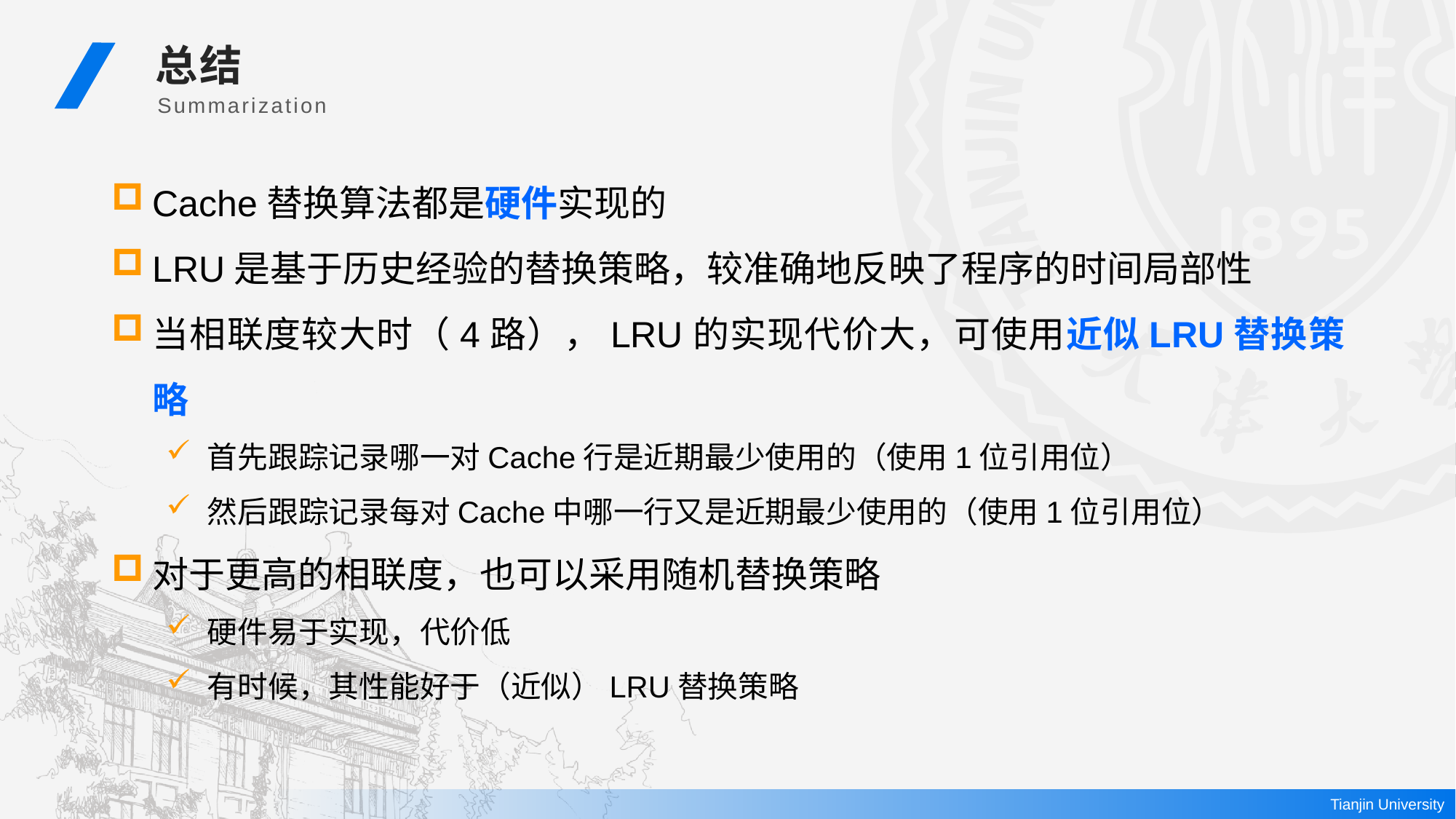

总结
  Summarization
Cache替换算法都是硬件实现的
LRU是基于历史经验的替换策略，较准确地反映了程序的时间局部性
当相联度较大时（4路），LRU的实现代价大，可使用近似LRU替换策略
首先跟踪记录哪一对Cache行是近期最少使用的（使用1位引用位）
然后跟踪记录每对Cache中哪一行又是近期最少使用的（使用1位引用位）
对于更高的相联度，也可以采用随机替换策略
硬件易于实现，代价低
有时候，其性能好于（近似）LRU替换策略